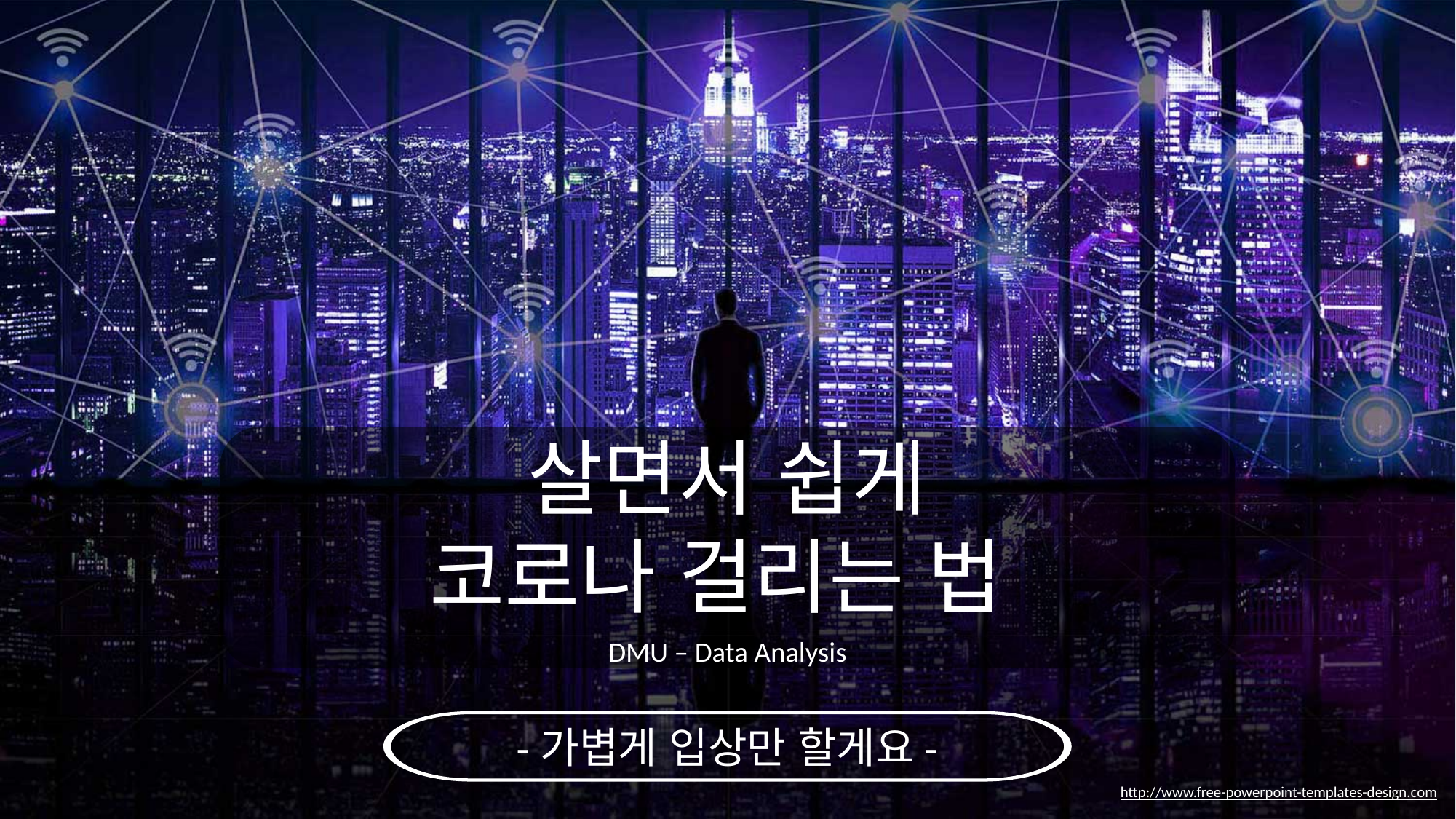

살면서 쉽게
코로나 걸리는 법

DMU – Data Analysis

-가볍게 입상만 할게요-
http://www.free-powerpoint-templates-design.com